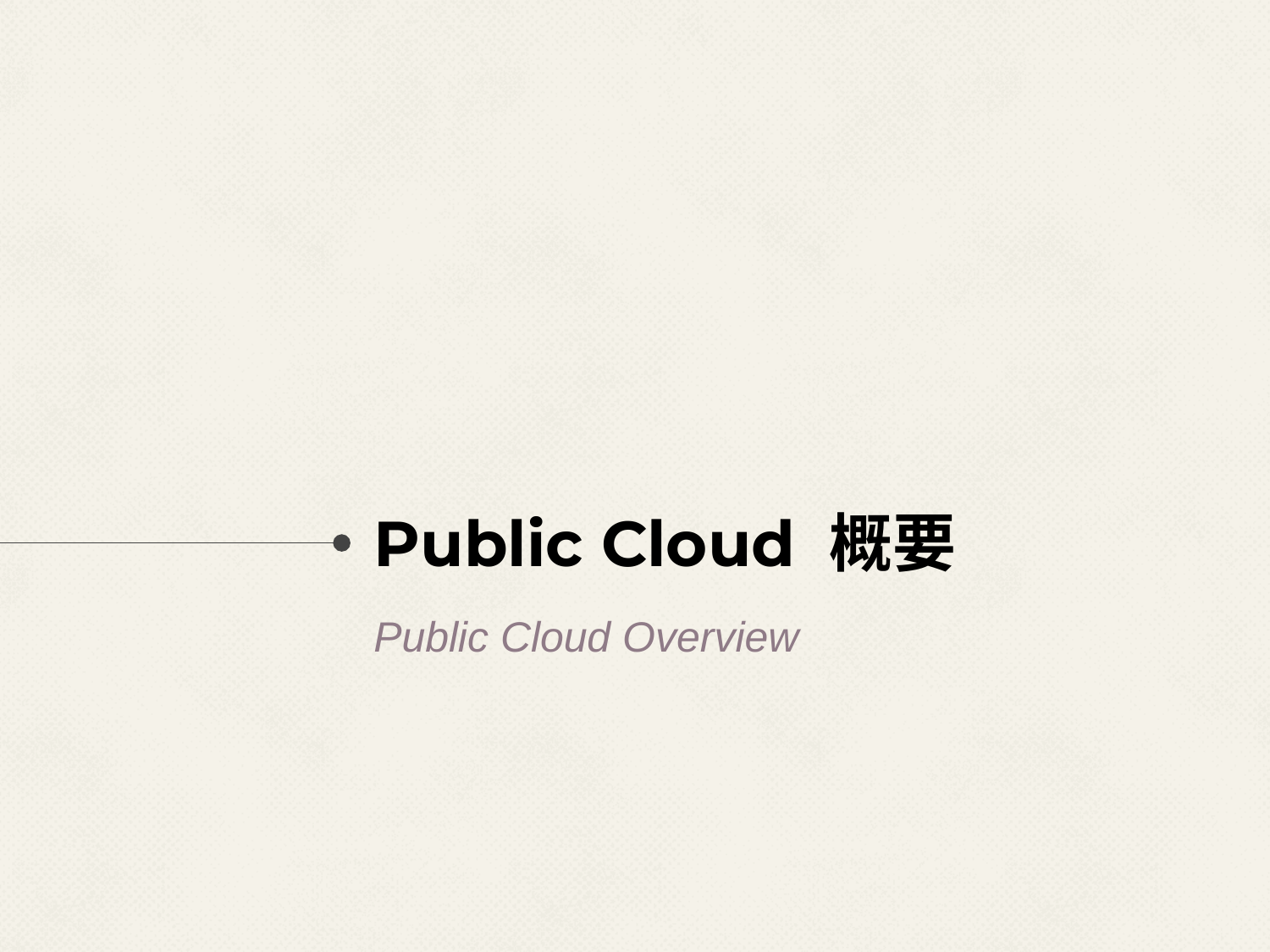

# Public Cloud 概要
Public Cloud Overview